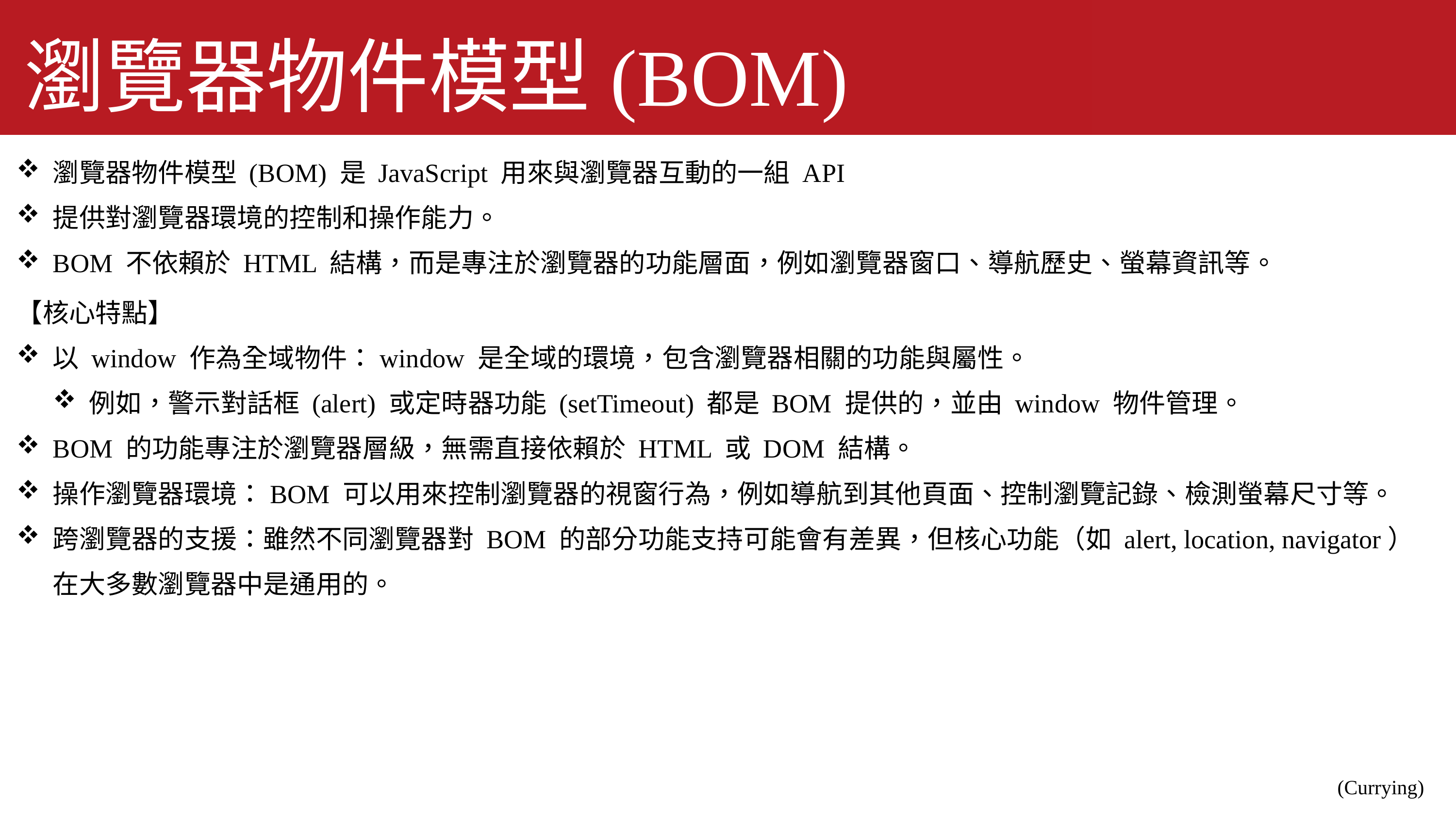

瀏覽器物件模型(BOM)
瀏覽器物件模型 (BOM) 是 JavaScript 用來與瀏覽器互動的一組 API
提供對瀏覽器環境的控制和操作能力。
BOM 不依賴於 HTML 結構，而是專注於瀏覽器的功能層面，例如瀏覽器窗口、導航歷史、螢幕資訊等。
【核心特點】
以 window 作為全域物件：window 是全域的環境，包含瀏覽器相關的功能與屬性。
例如，警示對話框 (alert) 或定時器功能 (setTimeout) 都是 BOM 提供的，並由 window 物件管理。
BOM 的功能專注於瀏覽器層級，無需直接依賴於 HTML 或 DOM 結構。
操作瀏覽器環境：BOM 可以用來控制瀏覽器的視窗行為，例如導航到其他頁面、控制瀏覽記錄、檢測螢幕尺寸等。
跨瀏覽器的支援：雖然不同瀏覽器對 BOM 的部分功能支持可能會有差異，但核心功能（如 alert, location, navigator）在大多數瀏覽器中是通用的。
(Currying)